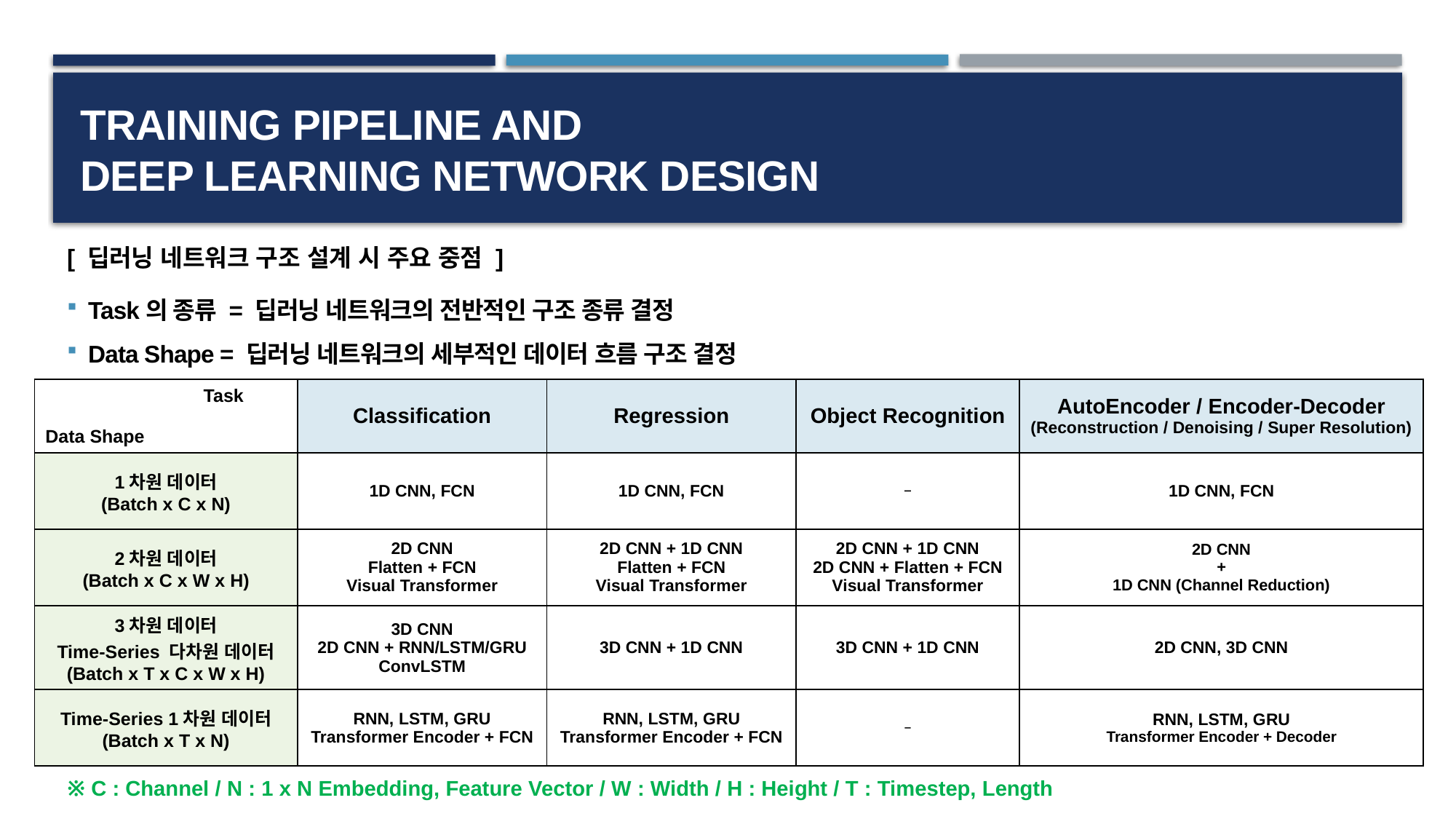

# Training PipeLine and Deep Learning Network Design
[ 딥러닝 네트워크 구조 설계 시 주요 중점 ]
Task의 종류 = 딥러닝 네트워크의 전반적인 구조 종류 결정
Data Shape = 딥러닝 네트워크의 세부적인 데이터 흐름 구조 결정
| Task Data Shape | Classification | Regression | Object Recognition | AutoEncoder / Encoder-Decoder (Reconstruction / Denoising / Super Resolution) |
| --- | --- | --- | --- | --- |
| 1차원 데이터 (Batch x C x N) | 1D CNN, FCN | 1D CNN, FCN | – | 1D CNN, FCN |
| 2차원 데이터 (Batch x C x W x H) | 2D CNN Flatten + FCN Visual Transformer | 2D CNN + 1D CNN Flatten + FCN Visual Transformer | 2D CNN + 1D CNN 2D CNN + Flatten + FCN Visual Transformer | 2D CNN + 1D CNN (Channel Reduction) |
| 3차원 데이터 Time-Series 다차원 데이터 (Batch x T x C x W x H) | 3D CNN 2D CNN + RNN/LSTM/GRU ConvLSTM | 3D CNN + 1D CNN | 3D CNN + 1D CNN | 2D CNN, 3D CNN |
| Time-Series 1차원 데이터 (Batch x T x N) | RNN, LSTM, GRU Transformer Encoder + FCN | RNN, LSTM, GRU Transformer Encoder + FCN | – | RNN, LSTM, GRU Transformer Encoder + Decoder |
※ C : Channel / N : 1 x N Embedding, Feature Vector / W : Width / H : Height / T : Timestep, Length